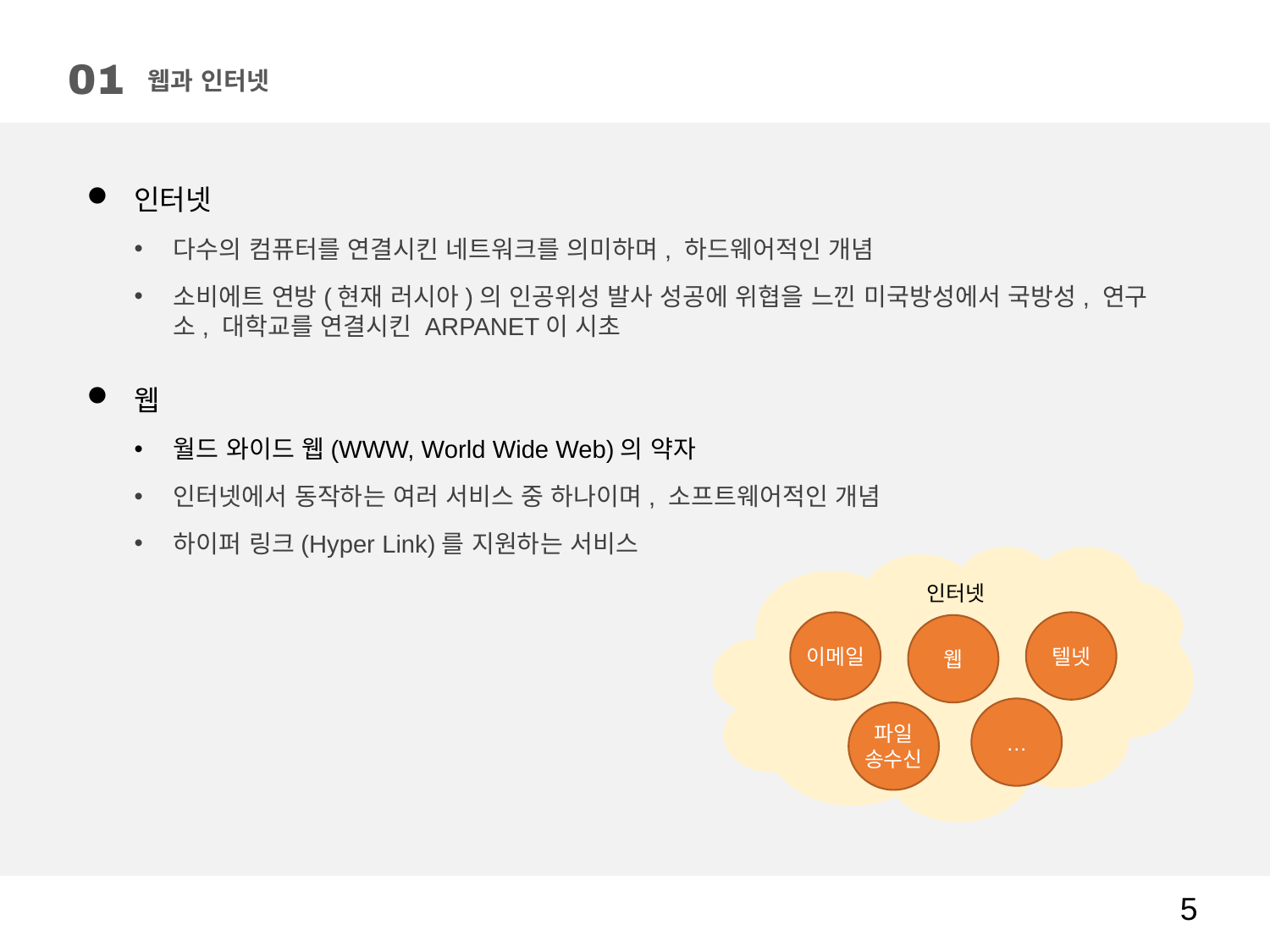

01
웹과 인터넷
인터넷
다수의 컴퓨터를 연결시킨 네트워크를 의미하며, 하드웨어적인 개념
소비에트 연방(현재 러시아)의 인공위성 발사 성공에 위협을 느낀 미국방성에서 국방성, 연구소, 대학교를 연결시킨 ARPANET이 시초
웹
월드 와이드 웹(WWW, World Wide Web)의 약자
인터넷에서 동작하는 여러 서비스 중 하나이며, 소프트웨어적인 개념
하이퍼 링크(Hyper Link)를 지원하는 서비스

인터넷
이메일
텔넷
웹
…
파일
송수신
5